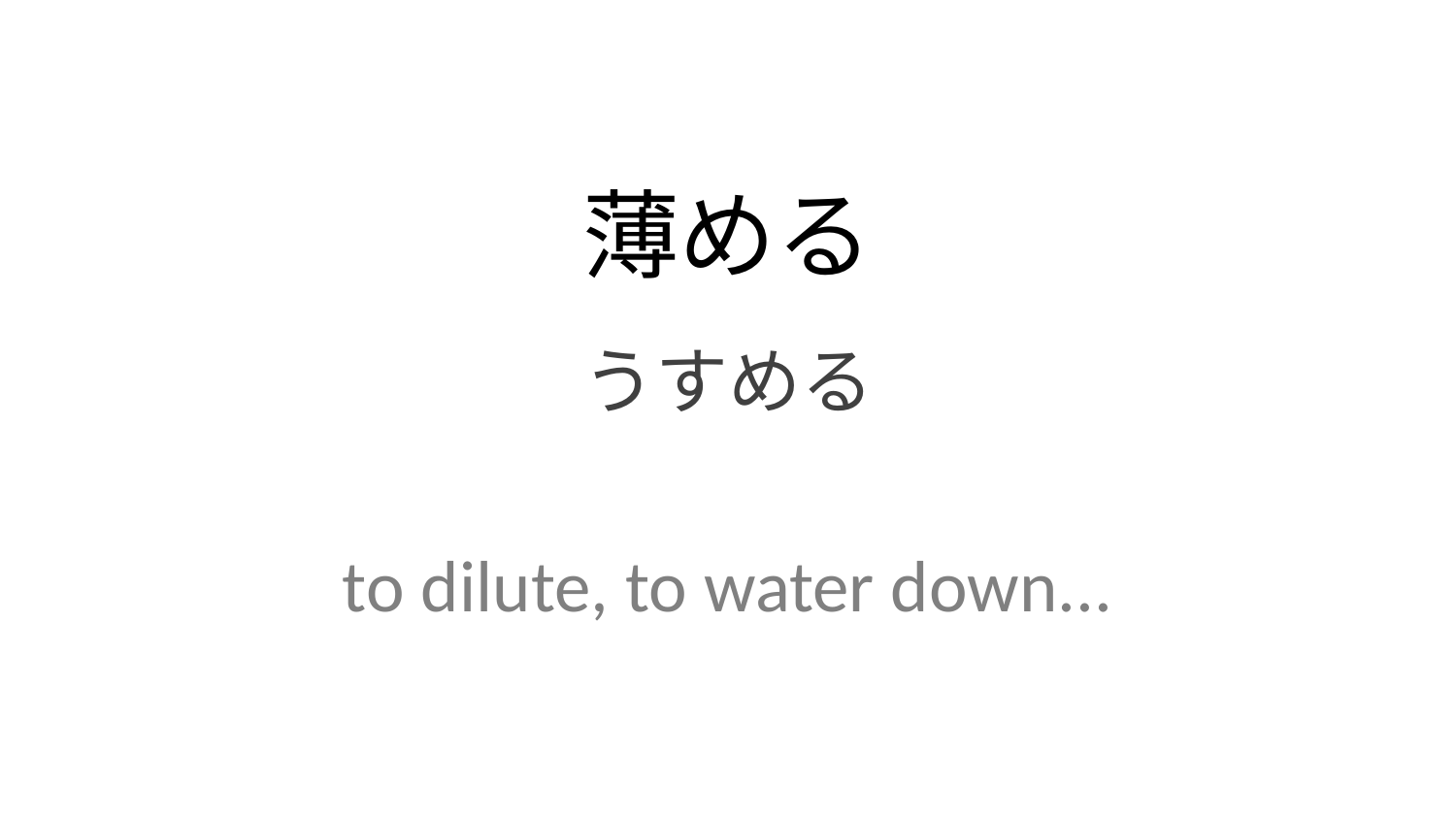

薄める

うすめる
to dilute, to water down...